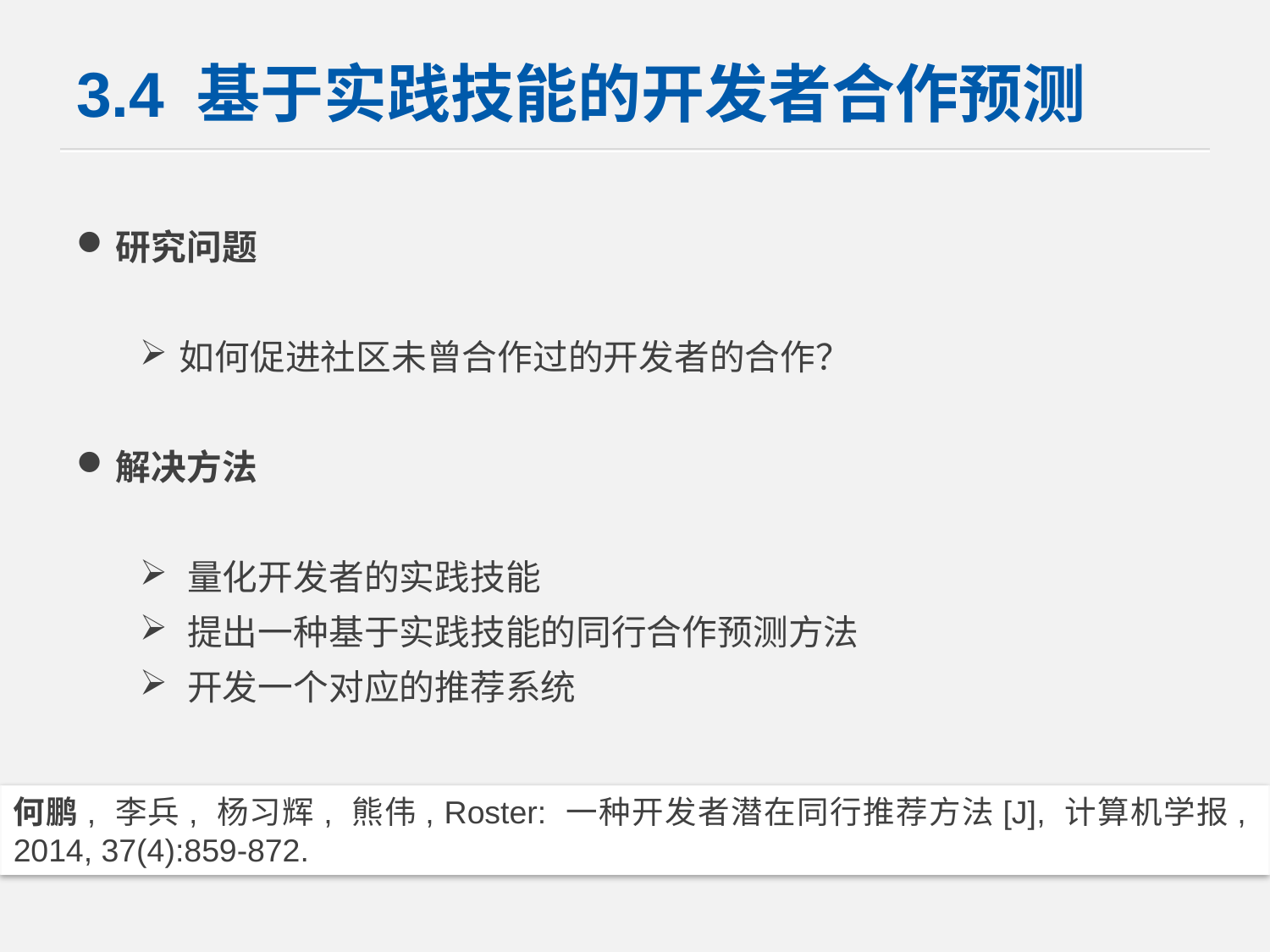

# 3.4 基于实践技能的开发者合作预测
研究问题

如何促进社区未曾合作过的开发者的合作？

解决方法

量化开发者的实践技能
提出一种基于实践技能的同行合作预测方法
开发一个对应的推荐系统

何鹏, 李兵, 杨习辉, 熊伟, Roster: 一种开发者潜在同行推荐方法[J], 计算机学报,  2014, 37(4):859-872.